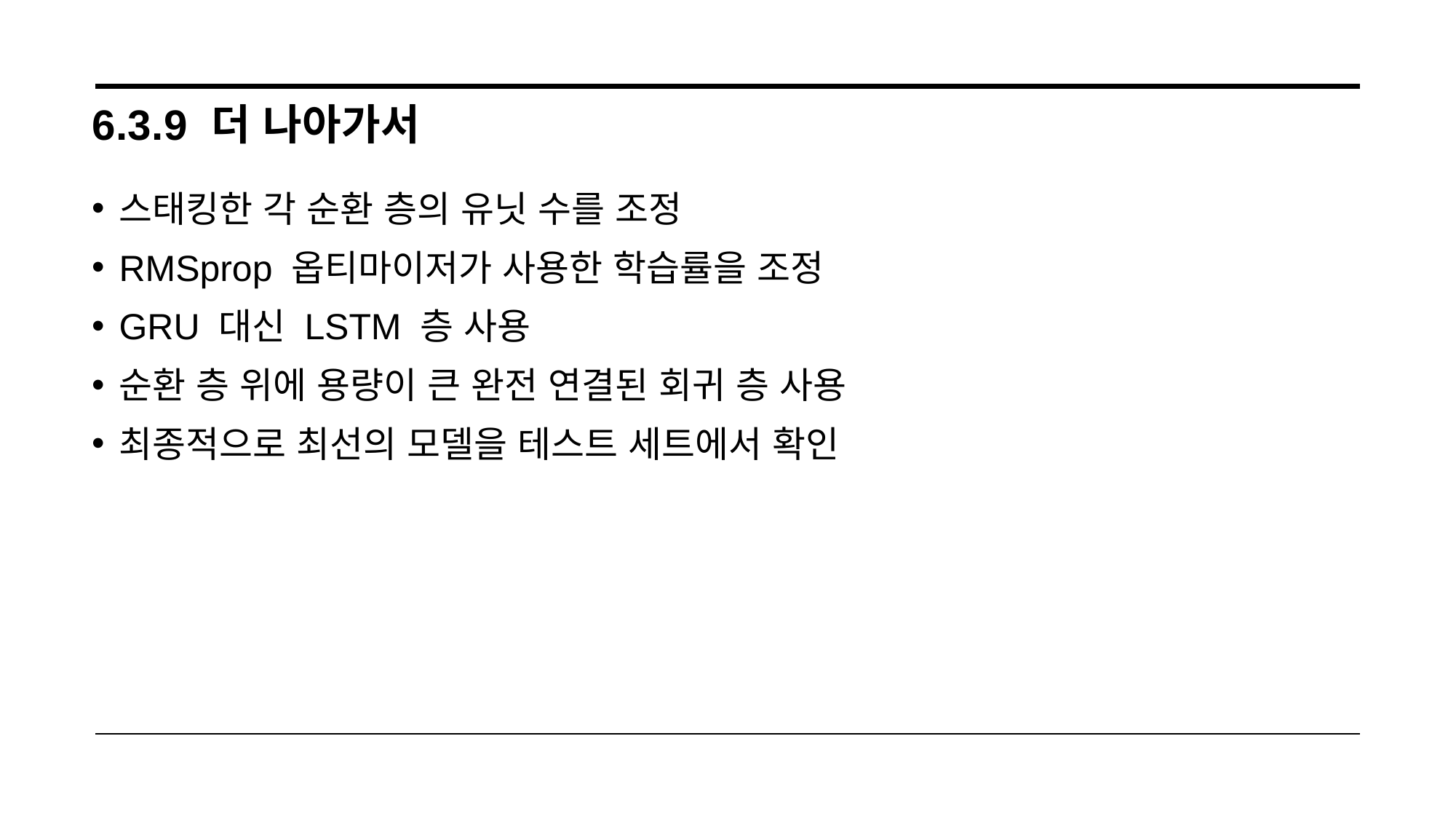

# 6.3.9 더 나아가서
스태킹한 각 순환 층의 유닛 수를 조정
RMSprop 옵티마이저가 사용한 학습률을 조정
GRU 대신 LSTM 층 사용
순환 층 위에 용량이 큰 완전 연결된 회귀 층 사용
최종적으로 최선의 모델을 테스트 세트에서 확인